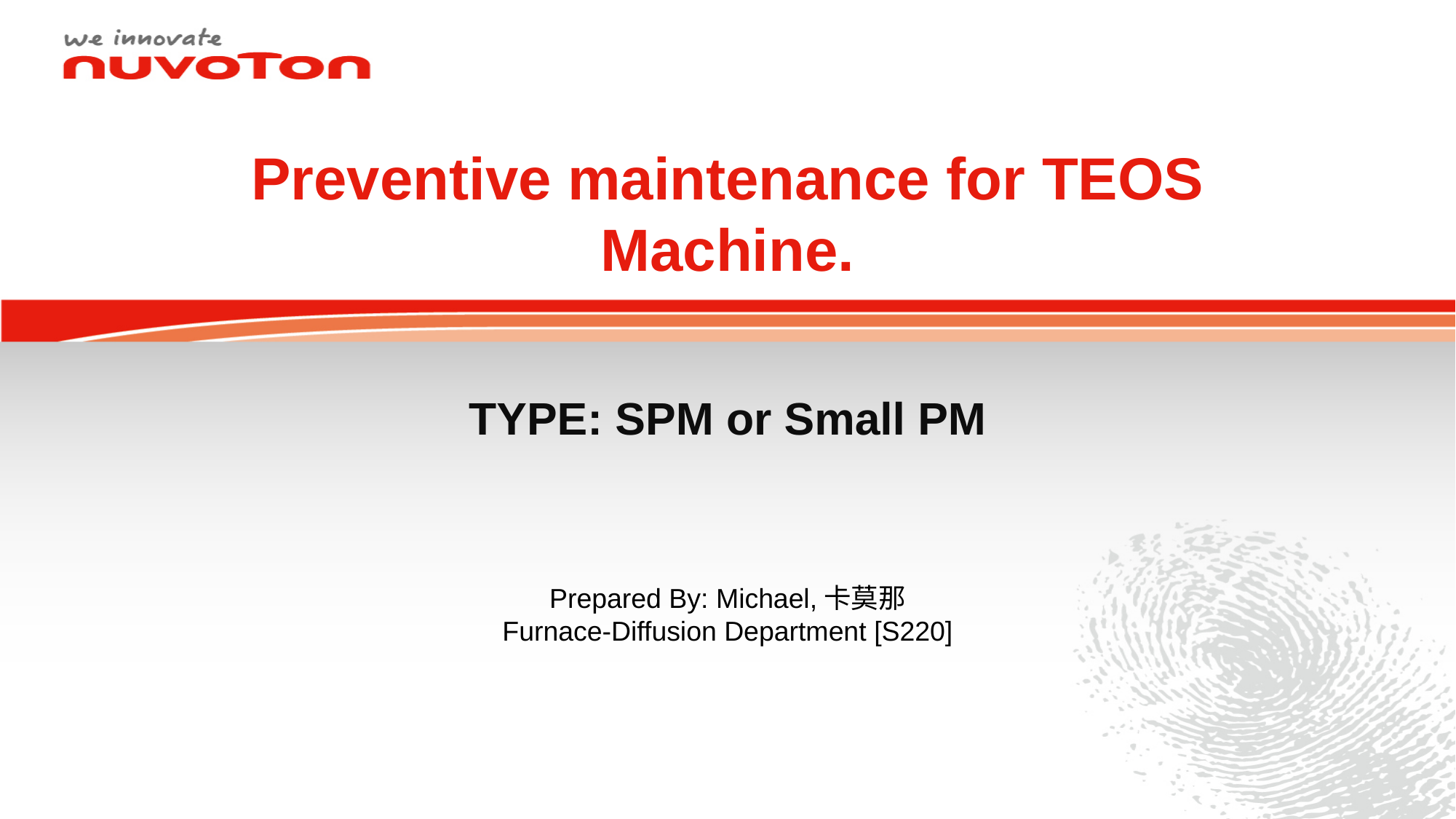

# Preventive maintenance for TEOS Machine.
TYPE: SPM or Small PM

Prepared By: Michael,卡莫那
Furnace-Diffusion Department [S220]